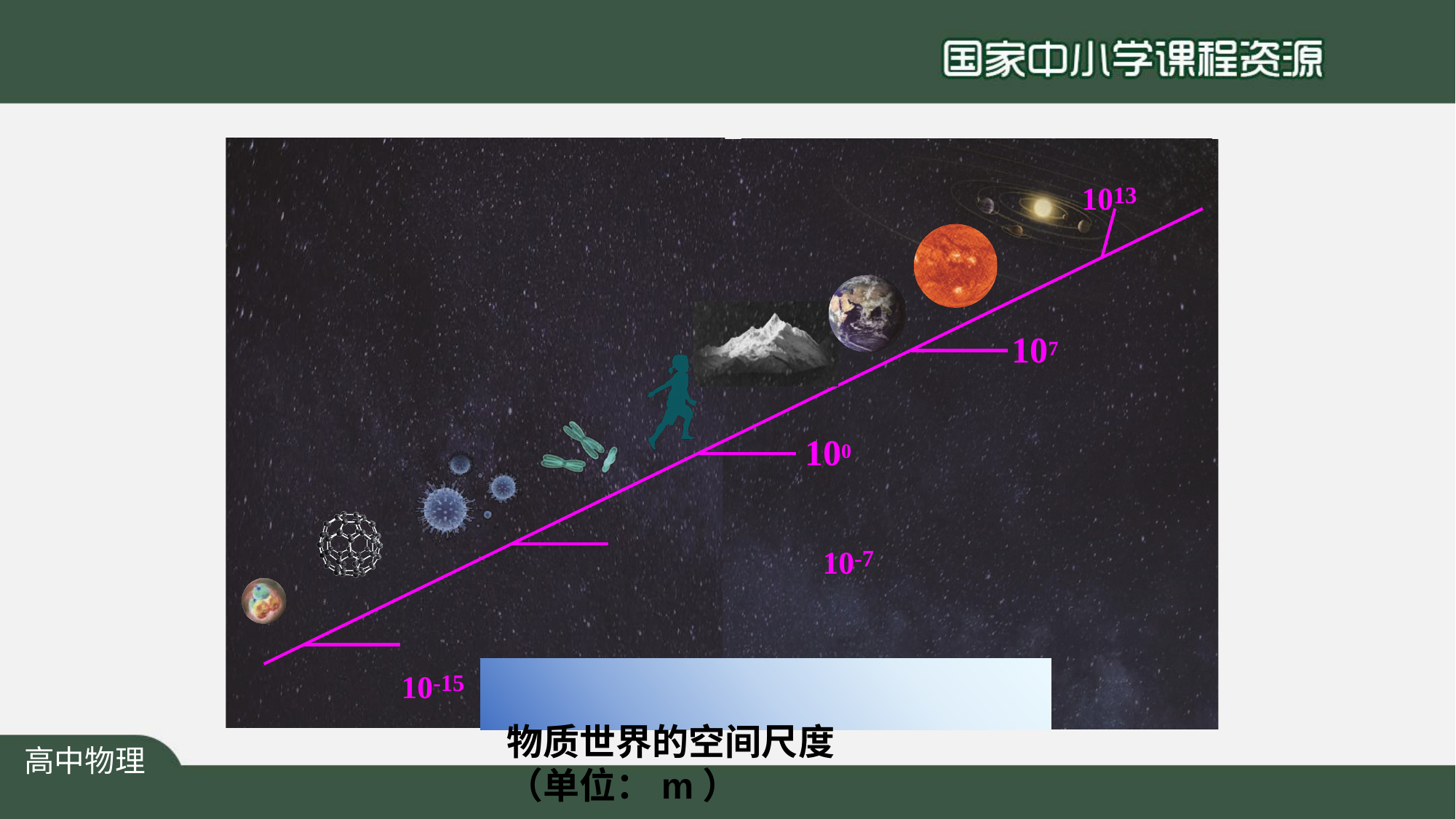

# 1013

107

100

10-7

10-15
物质世界的空间尺度（单位：m）

高中物理